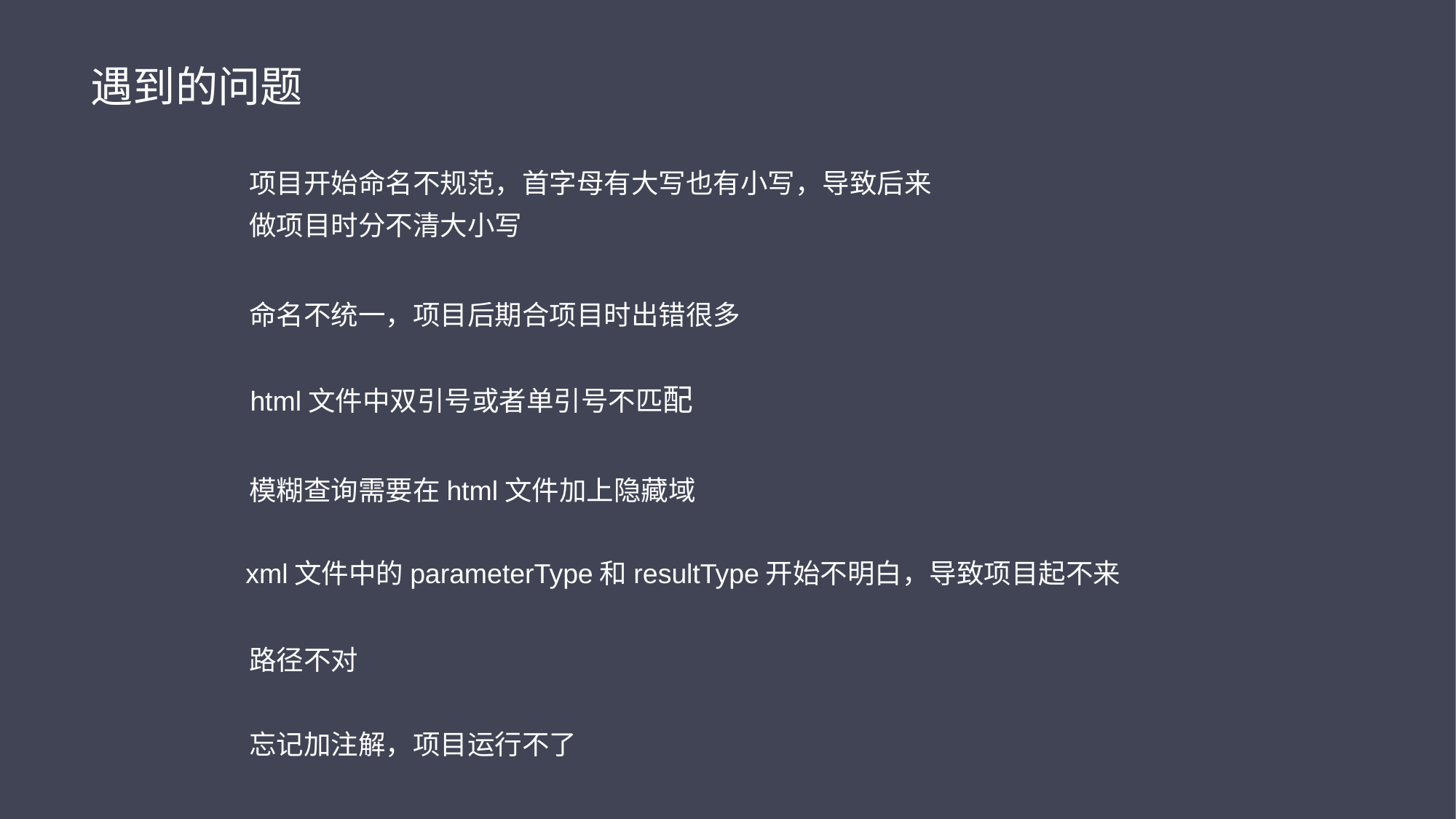

遇到的问题
项目开始命名不规范，首字母有大写也有小写，导致后来做项目时分不清大小写
命名不统一，项目后期合项目时出错很多
html文件中双引号或者单引号不匹配
模糊查询需要在html文件加上隐藏域
xml文件中的parameterType和resultType开始不明白，导致项目起不来
路径不对
忘记加注解，项目运行不了